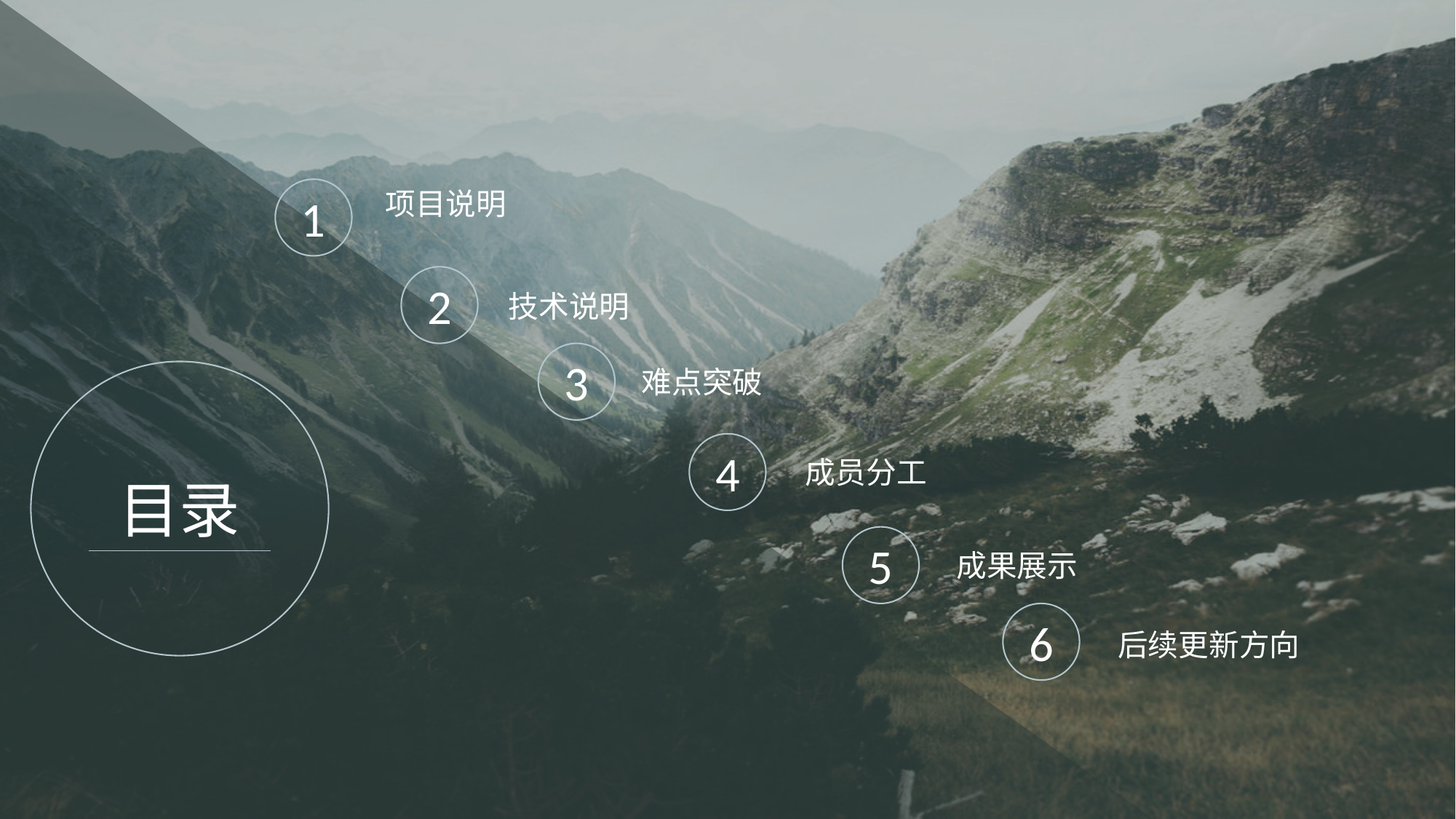

1
项目说明
2
技术说明
3
难点突破

4
成员分工
目录
5
成果展示
6
后续更新方向